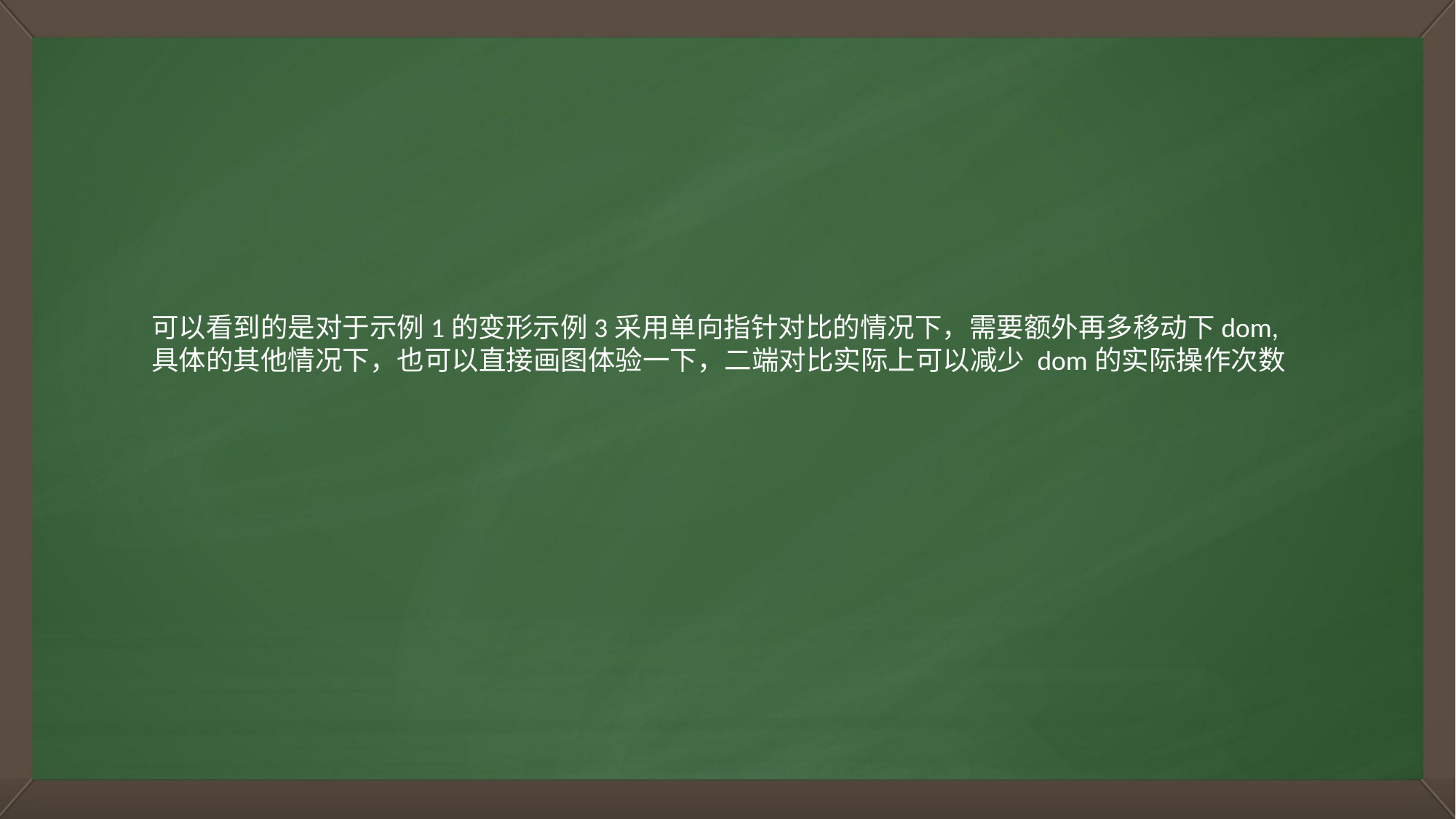

可以看到的是对于示例1的变形示例3采用单向指针对比的情况下，需要额外再多移动下dom,具体的其他情况下，也可以直接画图体验一下，二端对比实际上可以减少 dom的实际操作次数